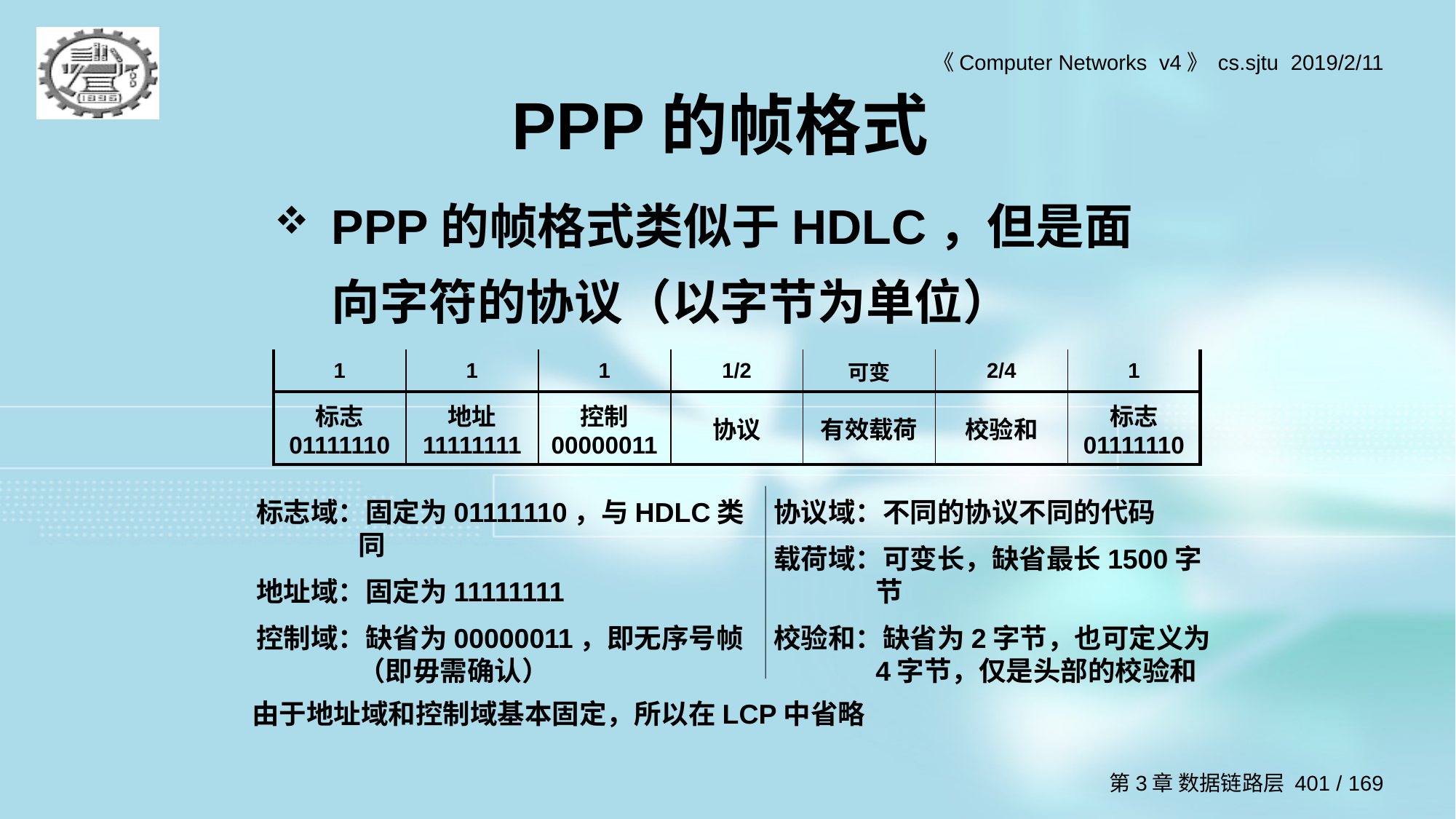

# PPP的帧格式
PPP的帧格式类似于HDLC，但是面向字符的协议（以字节为单位）
| 1 | 1 | 1 | 1/2 | 可变 | 2/4 | 1 |
| --- | --- | --- | --- | --- | --- | --- |
| 标志 01111110 | 地址 11111111 | 控制 00000011 | 协议 | 有效载荷 | 校验和 | 标志 01111110 |

标志域：固定为01111110，与HDLC类同
地址域：固定为11111111
控制域：缺省为00000011，即无序号帧（即毋需确认）
协议域：不同的协议不同的代码
载荷域：可变长，缺省最长1500字节
校验和：缺省为2字节，也可定义为4字节，仅是头部的校验和
由于地址域和控制域基本固定，所以在LCP中省略